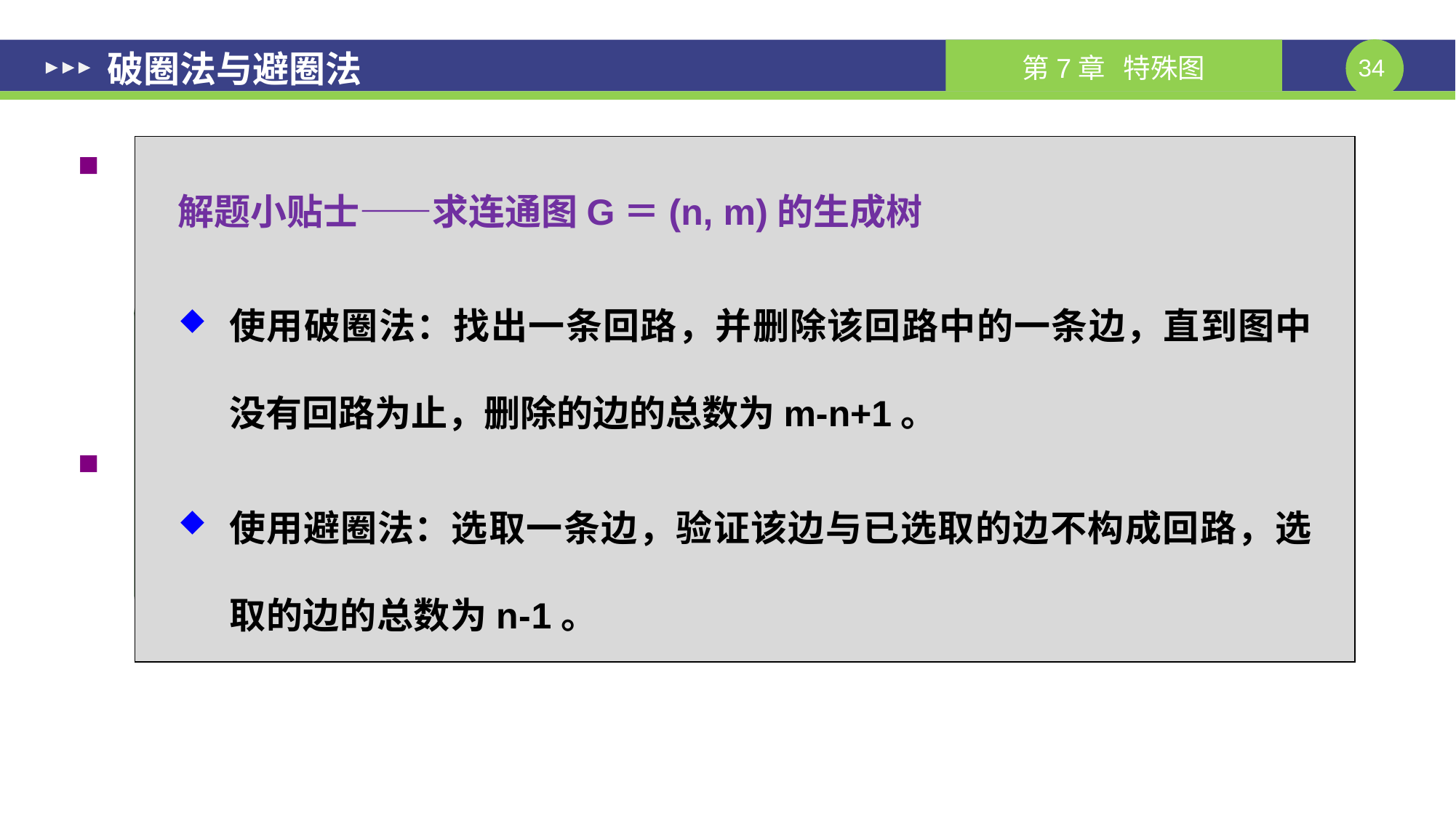

# 破圈法与避圈法
算法7.1  求连通图G = <V, E>的生成树的破圈法：
每次删除回路中的一条边，
其删除的边的总数为m-n+1。

算法7.2  求连通图G = <V, E>的生成树的避圈法：
每次选取G中一条与已选取的边不构成回路的边，
选取的边的总数为n-1。
解题小贴士——求连通图G＝(n, m)的生成树
使用破圈法：找出一条回路，并删除该回路中的一条边，直到图中没有回路为止，删除的边的总数为m-n+1。
使用避圈法：选取一条边，验证该边与已选取的边不构成回路，选取的边的总数为n-1。
 由于删除回路上的边和选择不构成任何回路的边
 有多种选法，所以产生的生成树不是惟一的。